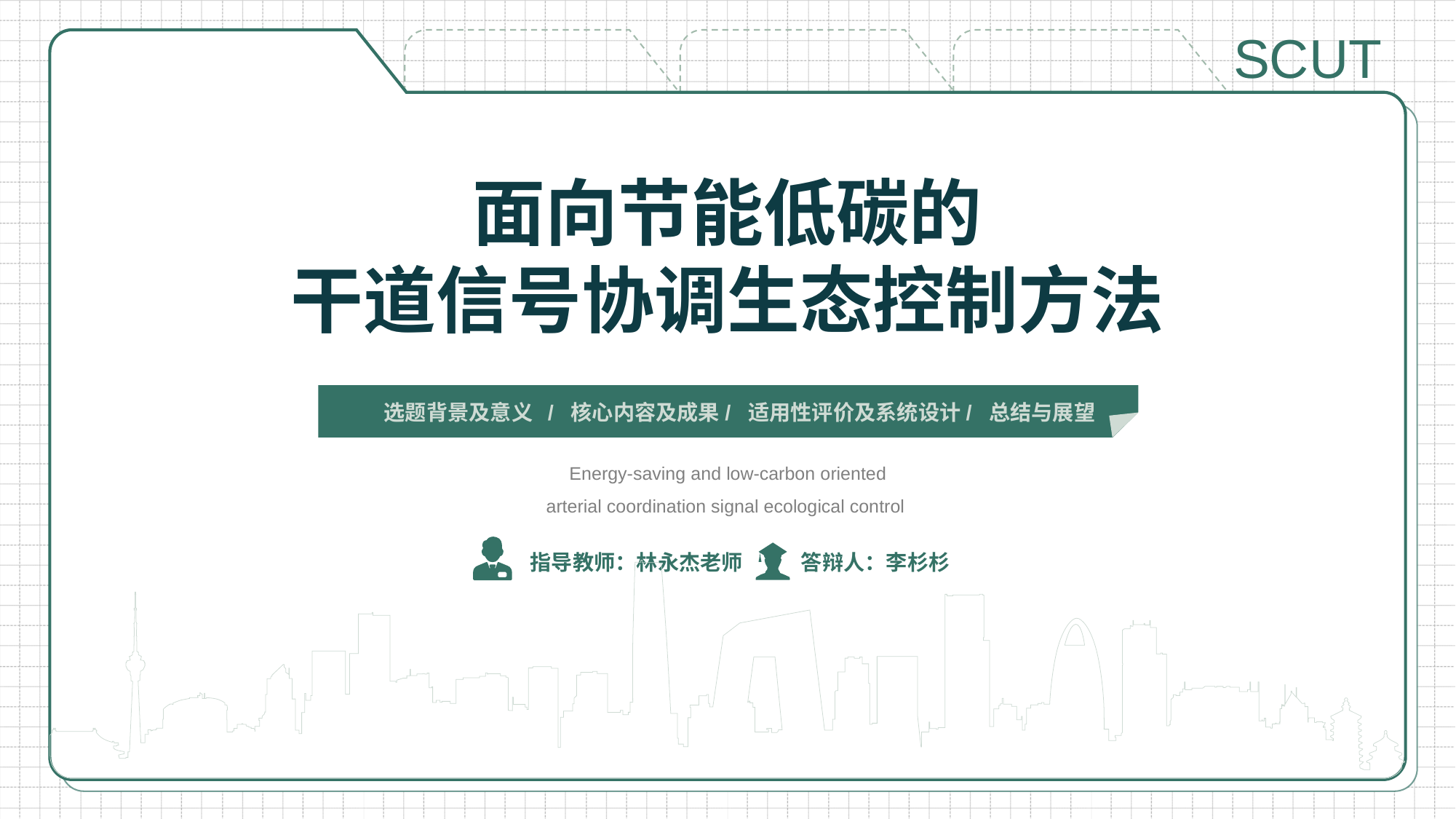

面向节能低碳的
干道信号协调生态控制方法

选题背景及意义  /  核心内容及成果/  适用性评价及系统设计/  总结与展望
Energy-saving and low-carbon oriented
arterial coordination signal ecological control

指导教师：林永杰老师

答辩人：李杉杉